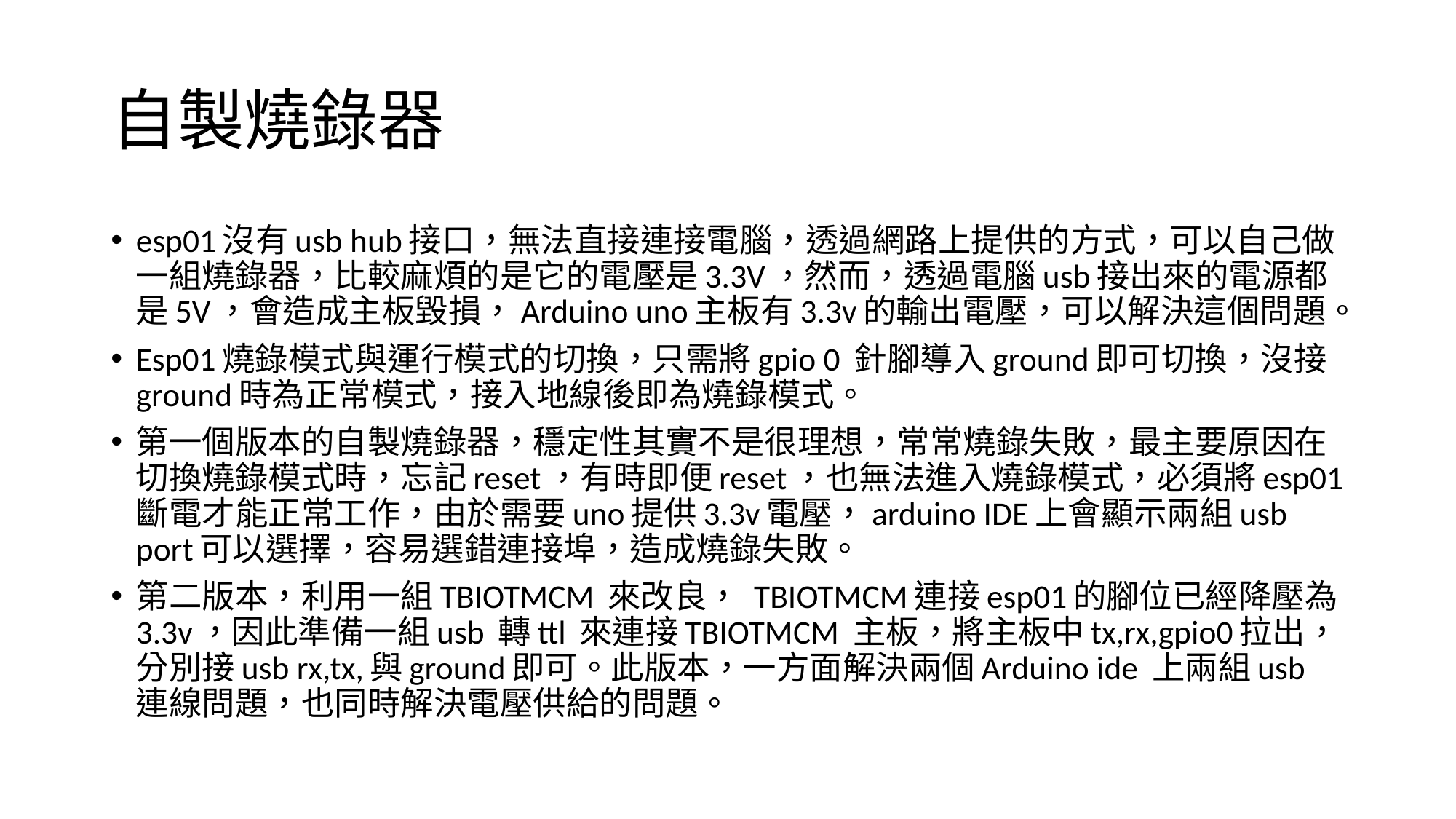

# 自製燒錄器
esp01沒有usb hub接口，無法直接連接電腦，透過網路上提供的方式，可以自己做一組燒錄器，比較麻煩的是它的電壓是3.3V，然而，透過電腦usb接出來的電源都是5V，會造成主板毀損，Arduino uno主板有3.3v的輸出電壓，可以解決這個問題。
Esp01燒錄模式與運行模式的切換，只需將gpio 0 針腳導入ground即可切換，沒接ground時為正常模式，接入地線後即為燒錄模式。
第一個版本的自製燒錄器，穩定性其實不是很理想，常常燒錄失敗，最主要原因在切換燒錄模式時，忘記reset，有時即便reset，也無法進入燒錄模式，必須將esp01斷電才能正常工作，由於需要uno提供3.3v電壓，arduino IDE上會顯示兩組usb port可以選擇，容易選錯連接埠，造成燒錄失敗。
第二版本，利用一組TBIOTMCM 來改良， TBIOTMCM連接esp01的腳位已經降壓為3.3v，因此準備一組usb 轉ttl 來連接TBIOTMCM 主板，將主板中tx,rx,gpio0拉出，分別接usb rx,tx,與ground即可。此版本，一方面解決兩個Arduino ide 上兩組usb 連線問題，也同時解決電壓供給的問題。